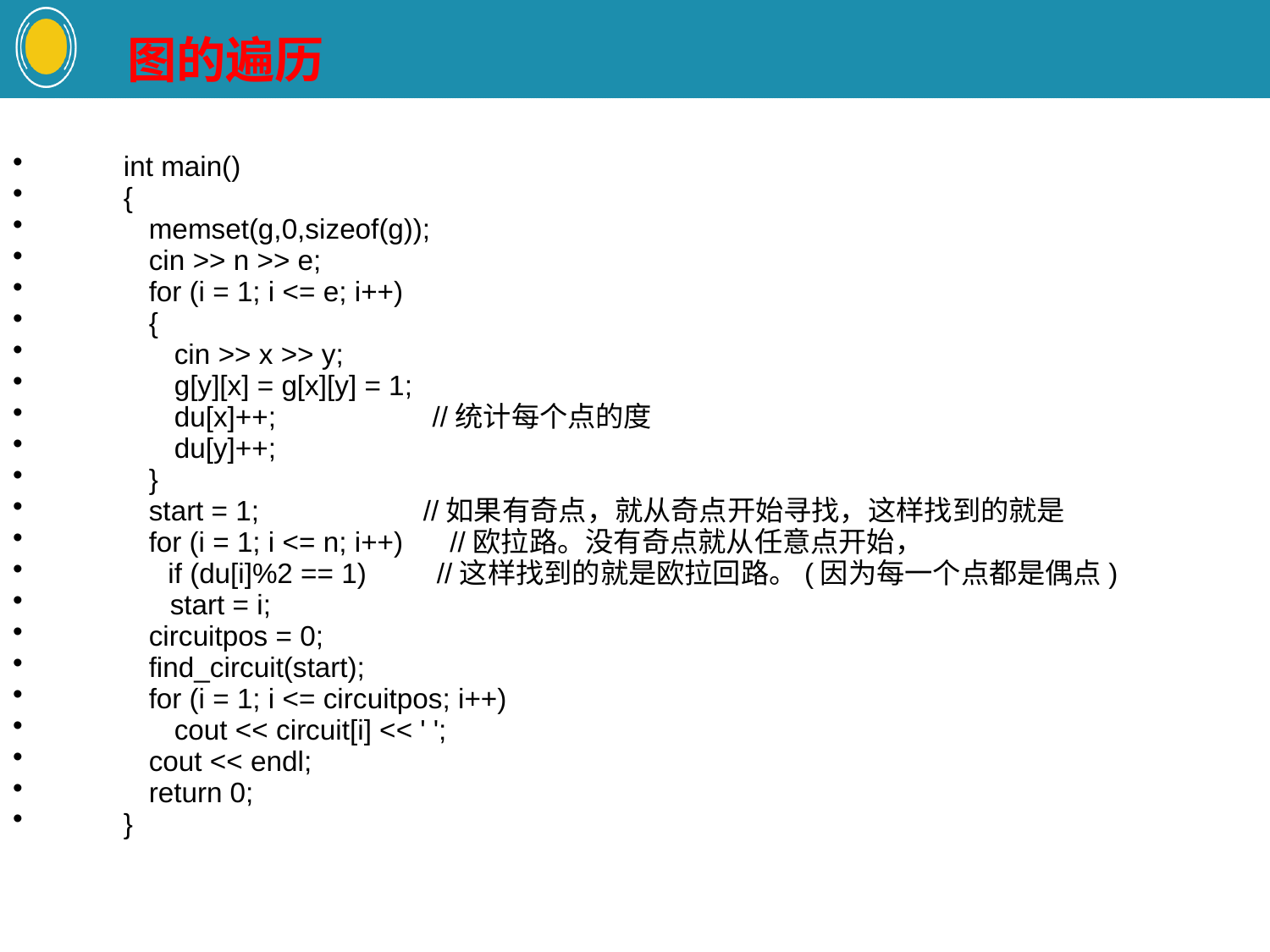

图的遍历

　　int main()
　　{
　　    memset(g,0,sizeof(g));
　　    cin >> n >> e;
　　    for (i = 1; i <= e; i++)
　　    {
　　        cin >> x >> y;
　　        g[y][x] = g[x][y] = 1;
　　        du[x]++;                    //统计每个点的度
　　        du[y]++;
　　    }
　　    start = 1;                     //如果有奇点，就从奇点开始寻找，这样找到的就是
　　    for (i = 1; i <= n; i++)      //欧拉路。没有奇点就从任意点开始，
　　       if (du[i]%2 == 1)         //这样找到的就是欧拉回路。(因为每一个点都是偶点)
              start = i;
　　    circuitpos = 0;
　　    find_circuit(start);
　　    for (i = 1; i <= circuitpos; i++)
　　        cout << circuit[i] << ' ';
　　    cout << endl;
　　    return 0;
　　}